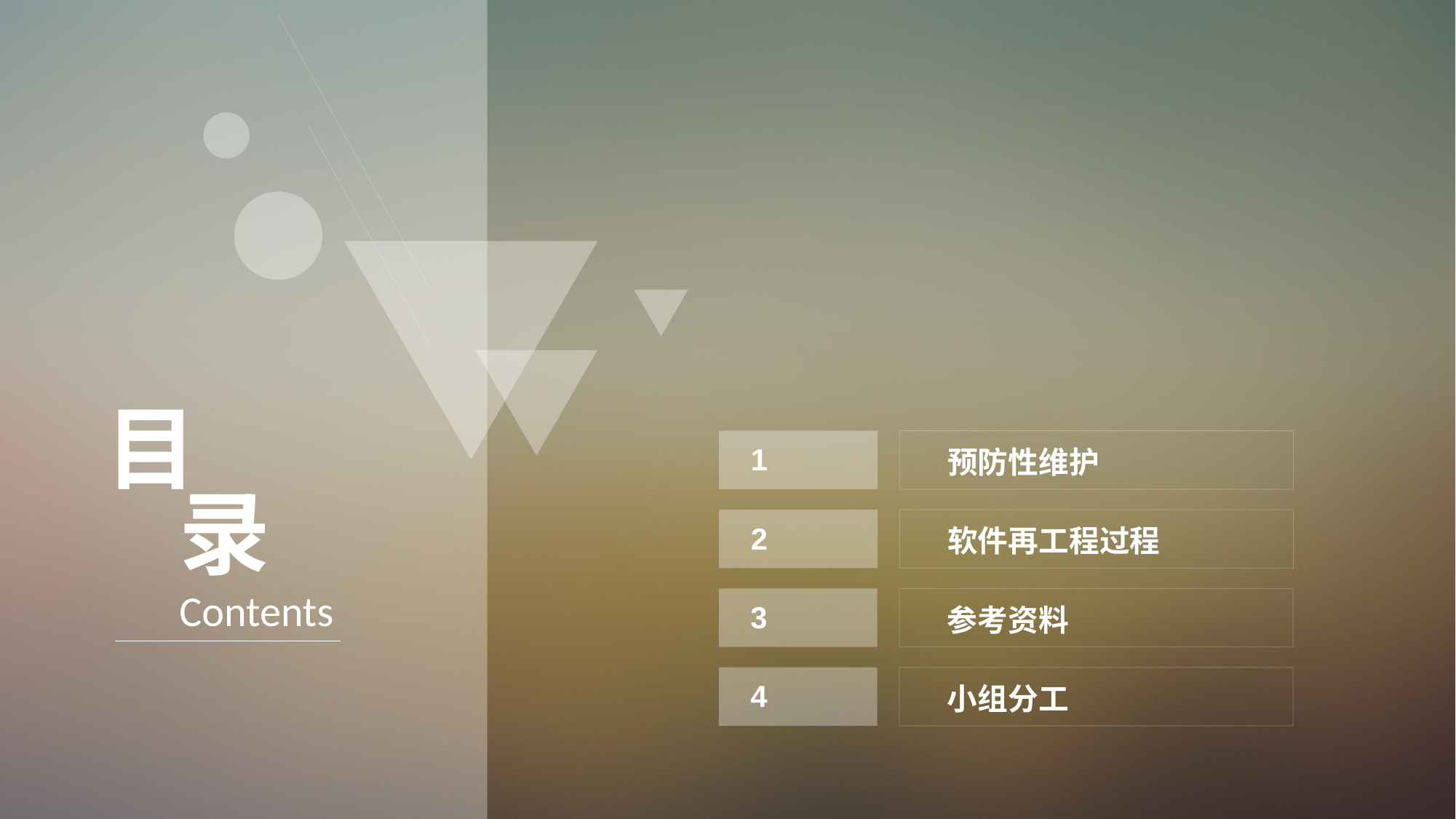

目
录
Contents

1
预防性维护

2
软件再工程过程

3
参考资料

4
小组分工